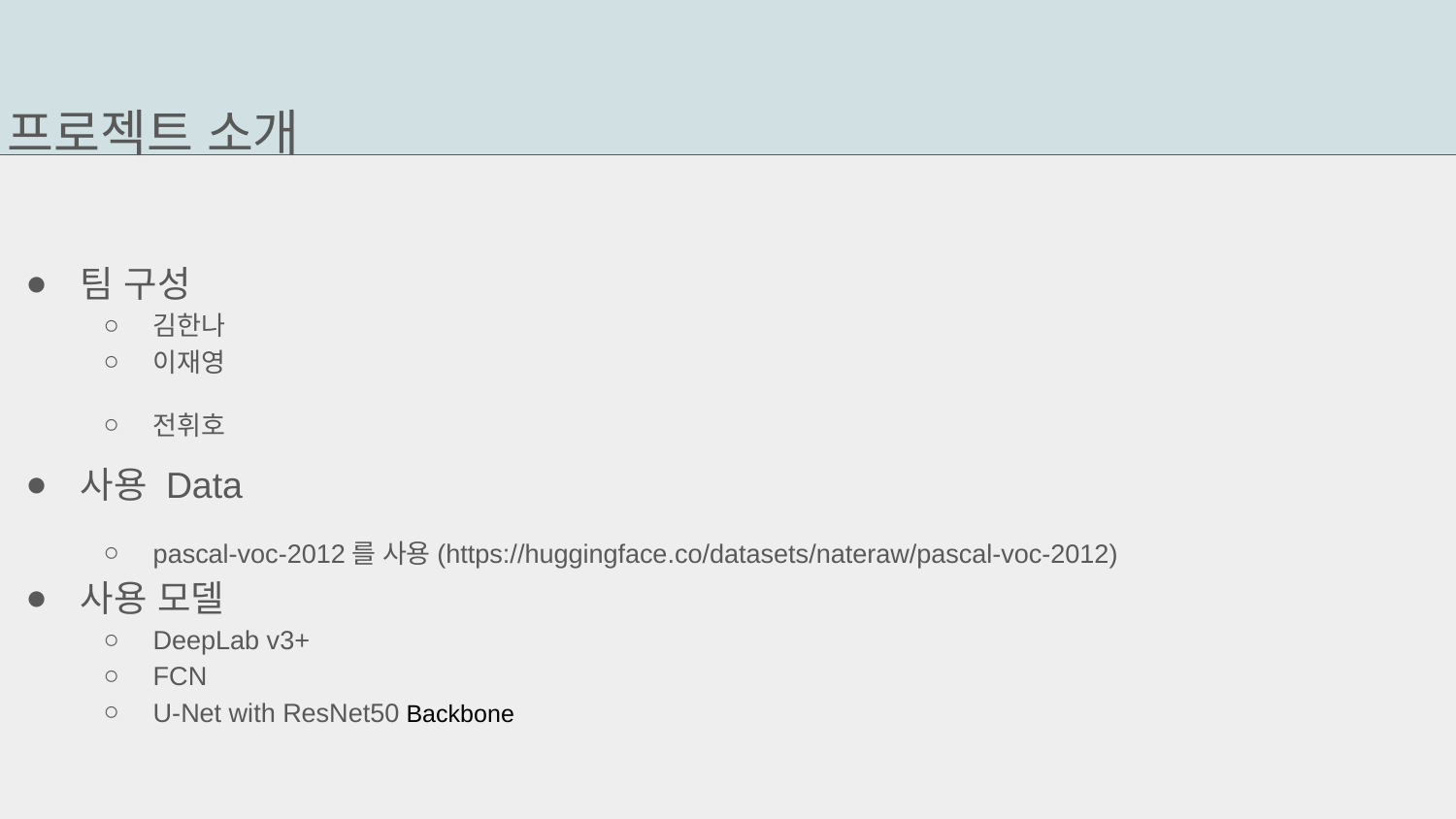

프로젝트 소개
팀 구성
김한나
이재영
전휘호
사용 Data
pascal-voc-2012를 사용(https://huggingface.co/datasets/nateraw/pascal-voc-2012)
사용 모델
DeepLab v3+
FCN
U-Net with ResNet50 Backbone